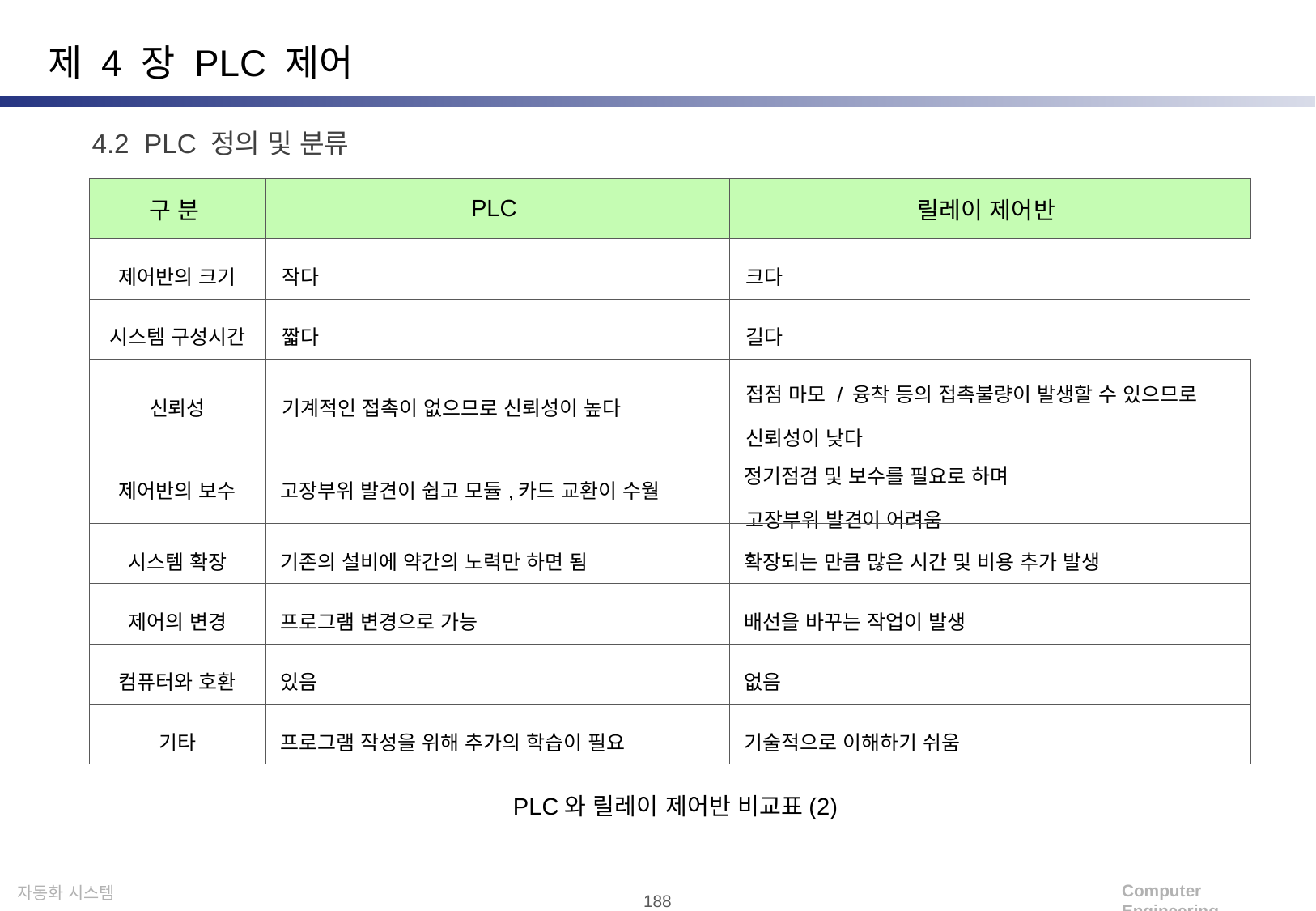

제 4 장 PLC 제어
4.2  PLC 정의 및 분류
| 구 분 | PLC | 릴레이 제어반 |
| --- | --- | --- |
| 제어반의 크기 | 작다 | 크다 |
| 시스템 구성시간 | 짧다 | 길다 |
| 신뢰성 | 기계적인 접촉이 없으므로 신뢰성이 높다 | 접점 마모 / 융착 등의 접촉불량이 발생할 수 있으므로 신뢰성이 낮다 |
| 제어반의 보수 | 고장부위 발견이 쉽고 모듈,카드 교환이 수월 | 정기점검 및 보수를 필요로 하며 고장부위 발견이 어려움 |
| 시스템 확장 | 기존의 설비에 약간의 노력만 하면 됨 | 확장되는 만큼 많은 시간 및 비용 추가 발생 |
| 제어의 변경 | 프로그램 변경으로 가능 | 배선을 바꾸는 작업이 발생 |
| 컴퓨터와 호환 | 있음 | 없음 |
| 기타 | 프로그램 작성을 위해 추가의 학습이 필요 | 기술적으로 이해하기 쉬움 |
PLC와 릴레이 제어반 비교표(2)